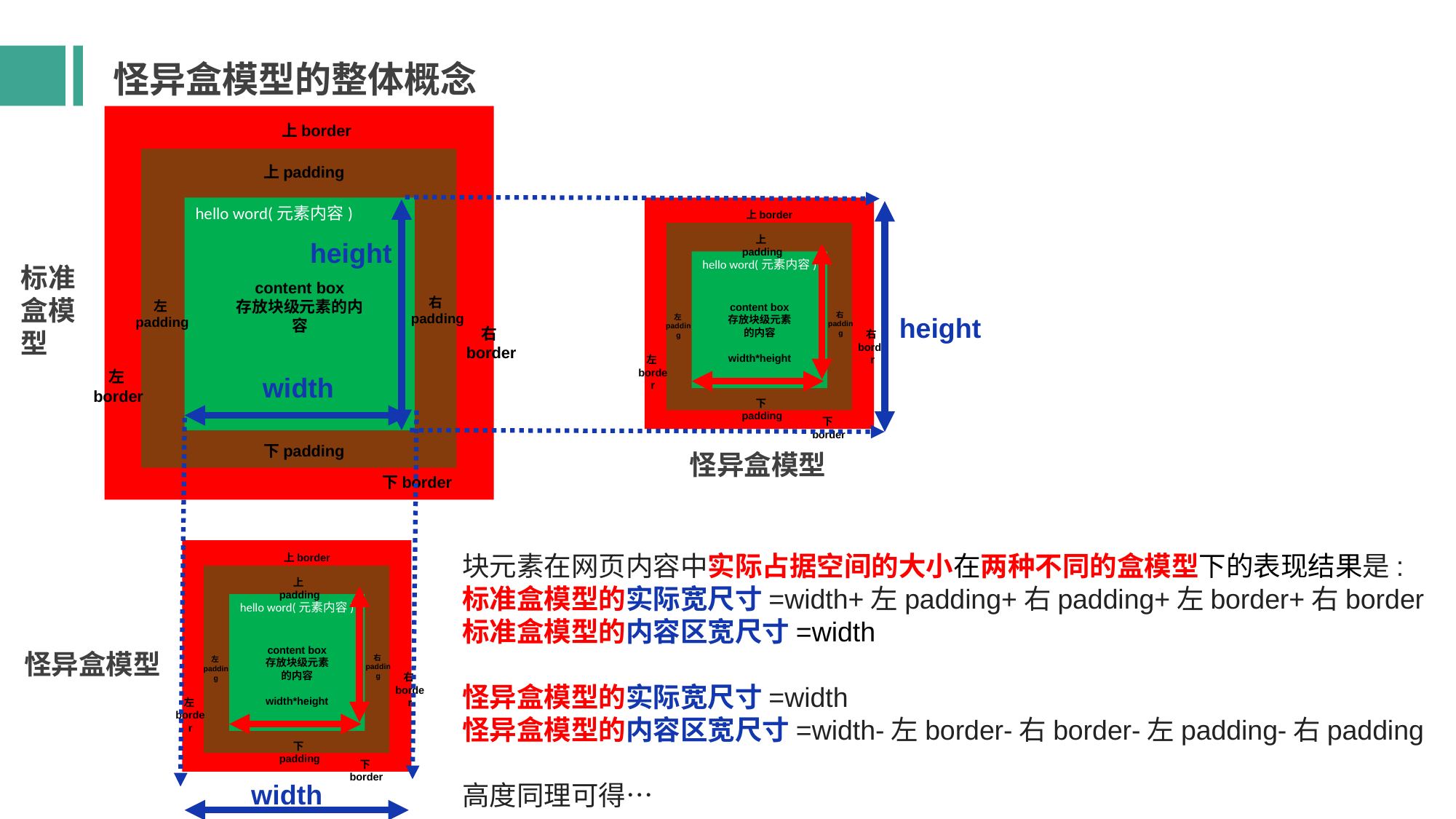

怪异盒模型的整体概念

上border

hello word(元素内容)
content box
存放块级元素的内容

下padding
上padding
右padding
左padding
右border
下border
左border

上border

hello word(元素内容)
content box
存放块级元素的内容

width*height

下padding
上padding
右padding
左padding
右border
下border
左border
height
标准盒模型
height
margin
外边距
width
怪异盒模型

上border

hello word(元素内容)
content box
存放块级元素的内容

width*height

下padding
上padding
右padding
左padding
右border
下border
左border
块元素在网页内容中实际占据空间的大小在两种不同的盒模型下的表现结果是:
标准盒模型的实际宽尺寸=width+左padding+右padding+左border+右border
标准盒模型的内容区宽尺寸=width

怪异盒模型的实际宽尺寸=width
怪异盒模型的内容区宽尺寸=width-左border-右border-左padding-右padding

高度同理可得…
怪异盒模型
width